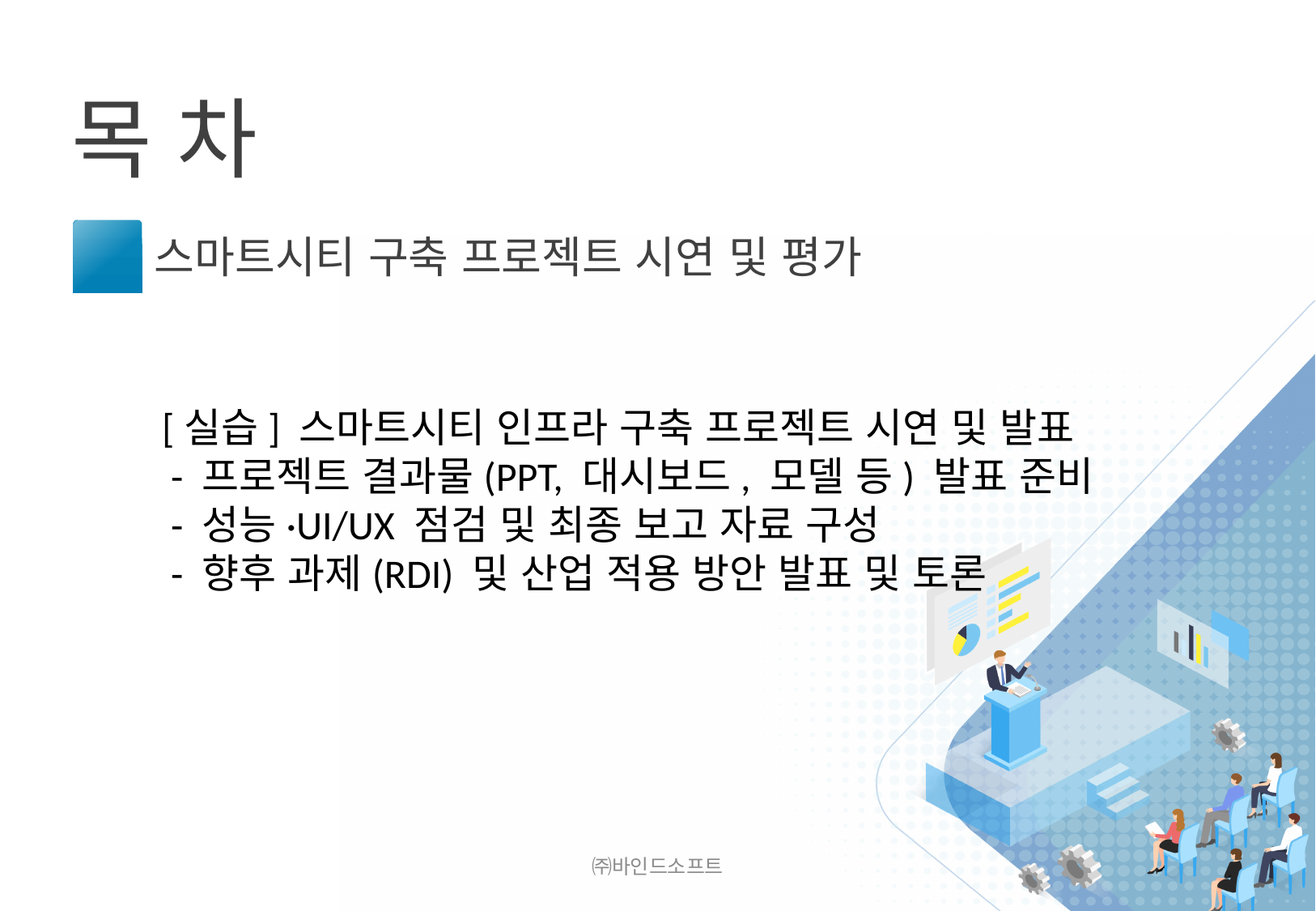

6
스마트시티 구축 프로젝트 시연 및 평가
[실습] 스마트시티 인프라 구축 프로젝트 시연 및 발표
 - 프로젝트 결과물(PPT, 대시보드, 모델 등) 발표 준비
 - 성능·UI/UX 점검 및 최종 보고 자료 구성
 - 향후 과제(RDI) 및 산업 적용 방안 발표 및 토론
㈜바인드소프트